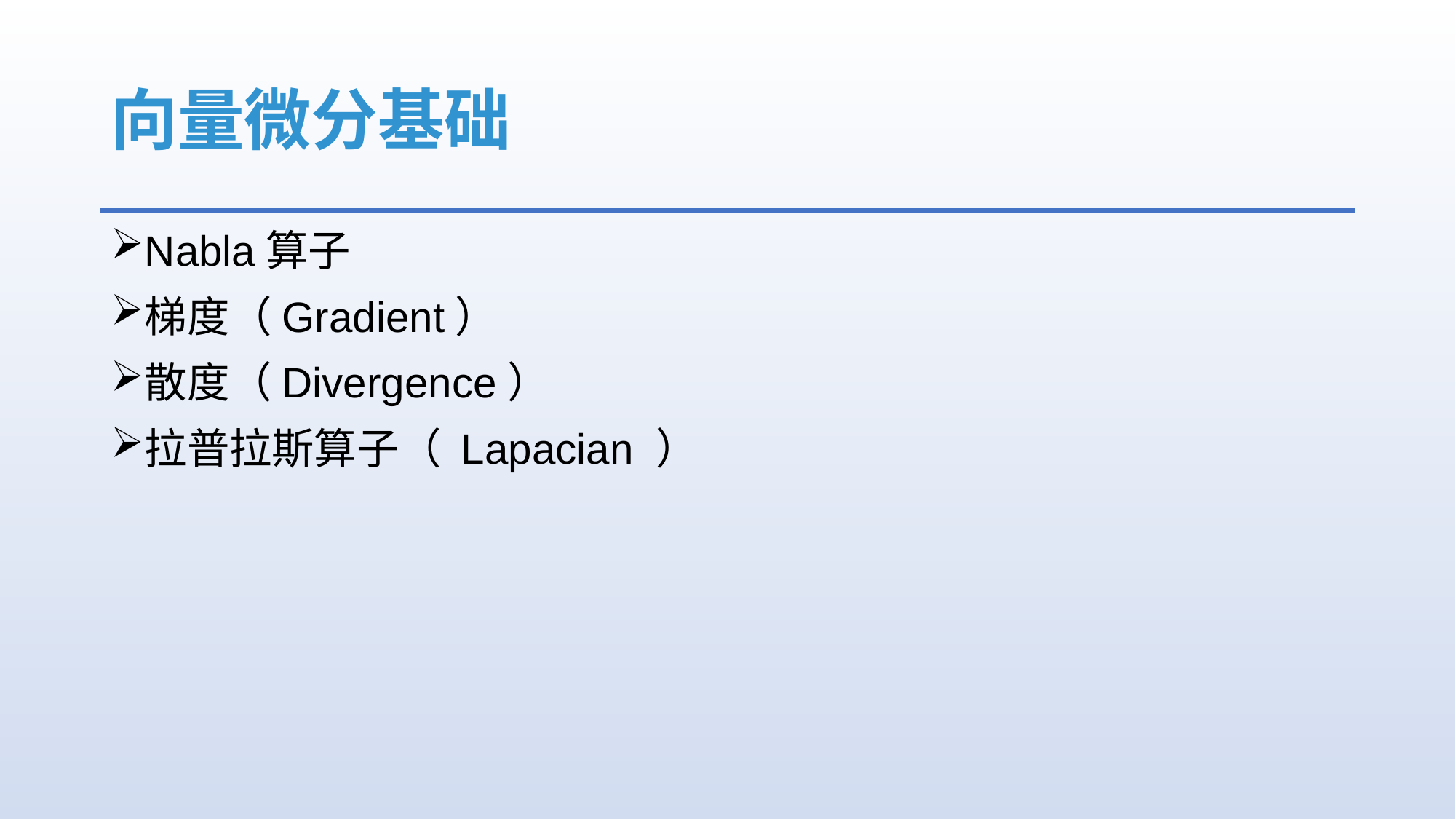

# 向量微分基础
Nabla算子
梯度（Gradient）
散度（Divergence）
拉普拉斯算子（ Lapacian ）